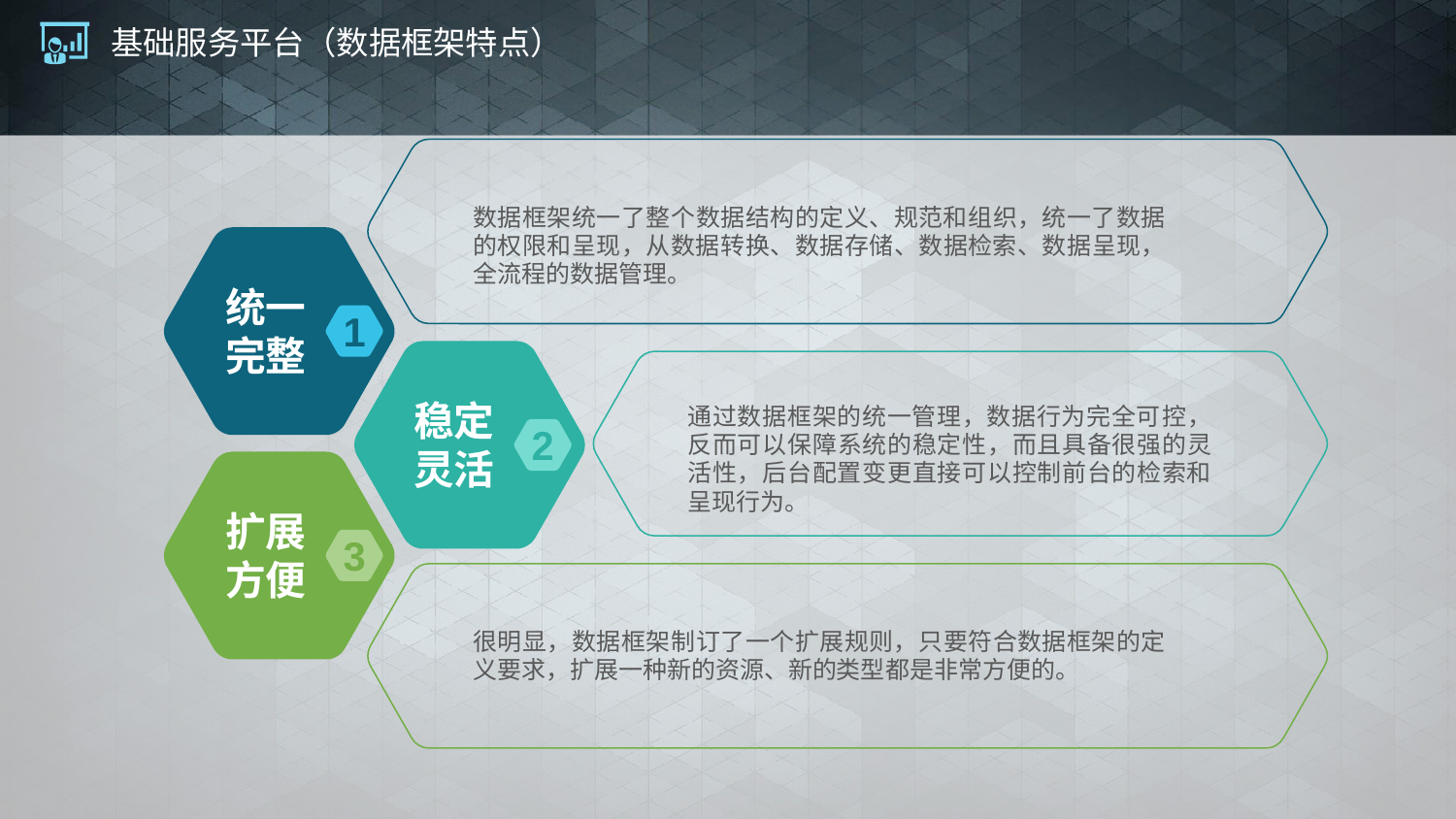

# 基础服务平台（数据框架特点）

数据框架统一了整个数据结构的定义、规范和组织，统一了数据的权限和呈现，从数据转换、数据存储、数据检索、数据呈现，全流程的数据管理。

统一
完整

1

稳定灵活

通过数据框架的统一管理，数据行为完全可控，反而可以保障系统的稳定性，而且具备很强的灵活性，后台配置变更直接可以控制前台的检索和呈现行为。

2

扩展
方便

3

很明显，数据框架制订了一个扩展规则，只要符合数据框架的定义要求，扩展一种新的资源、新的类型都是非常方便的。